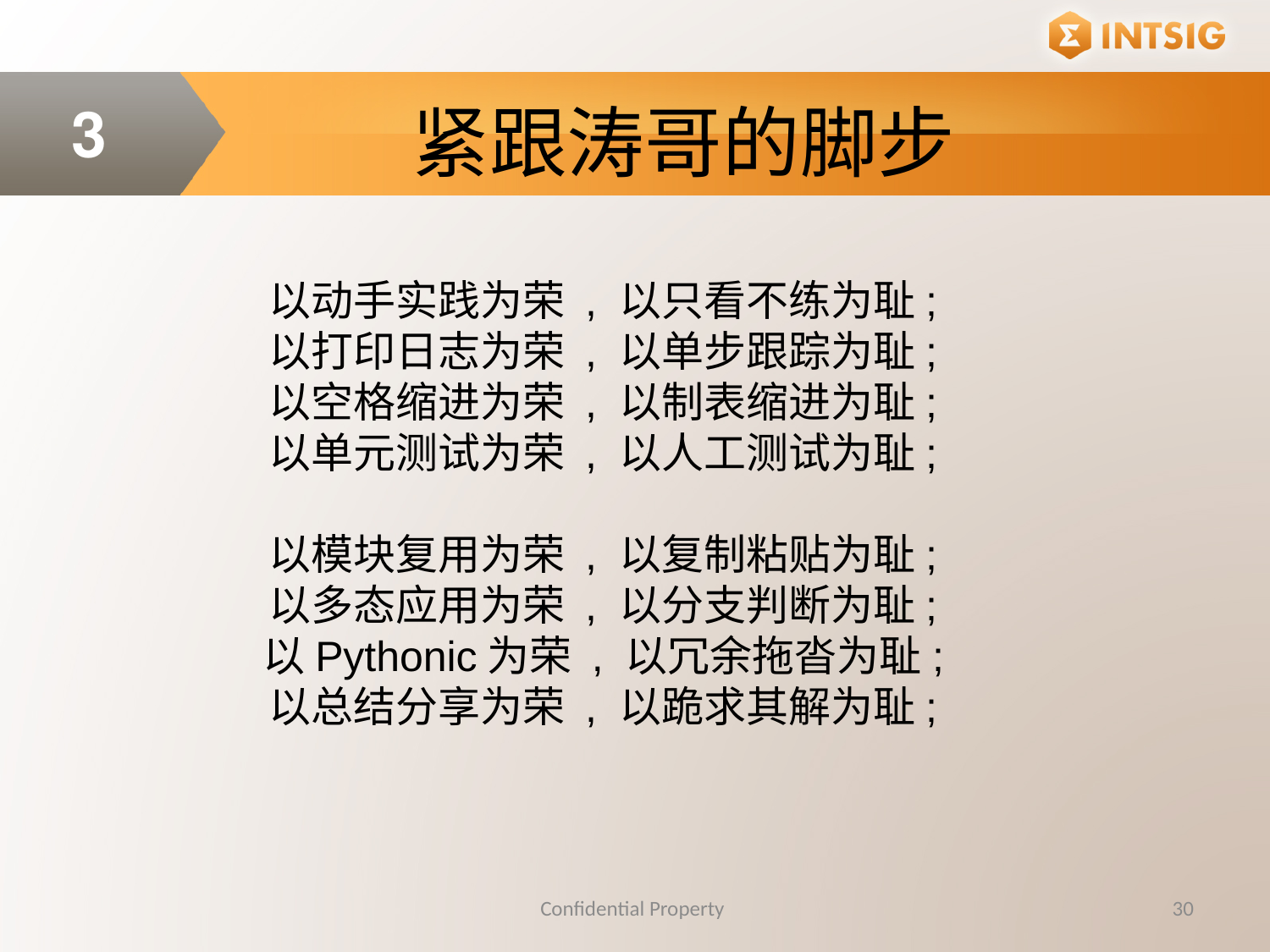

紧跟涛哥的脚步
3
以动手实践为荣 , 以只看不练为耻;  
以打印日志为荣 , 以单步跟踪为耻;  
以空格缩进为荣 , 以制表缩进为耻;  
以单元测试为荣 , 以人工测试为耻;  
以模块复用为荣 , 以复制粘贴为耻;  
以多态应用为荣 , 以分支判断为耻;  
以Pythonic为荣 , 以冗余拖沓为耻;  
以总结分享为荣 , 以跪求其解为耻;
Confidential Property
30